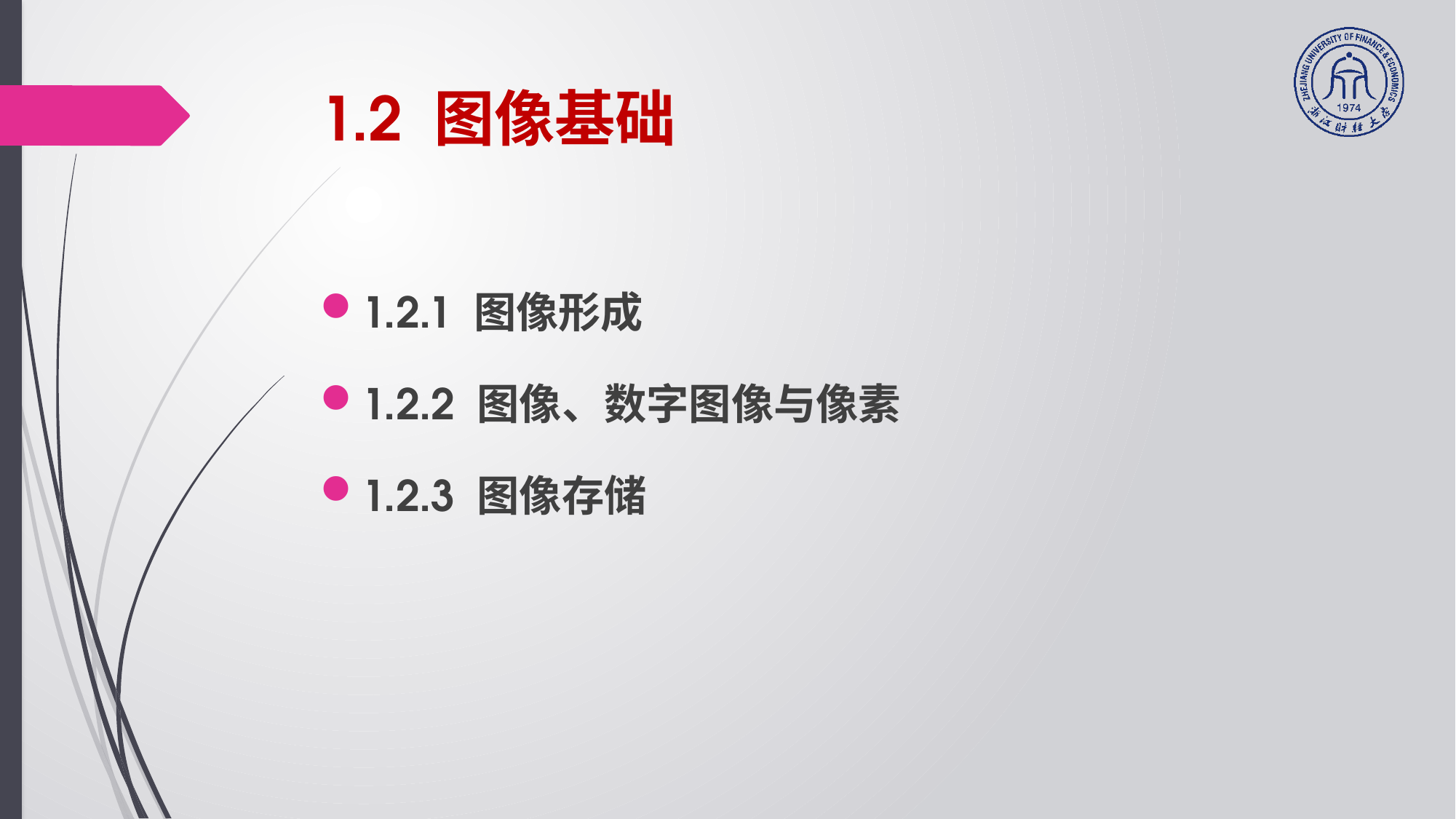

# 1.2 图像基础
1.2.1 图像形成
1.2.2 图像、数字图像与像素
1.2.3 图像存储